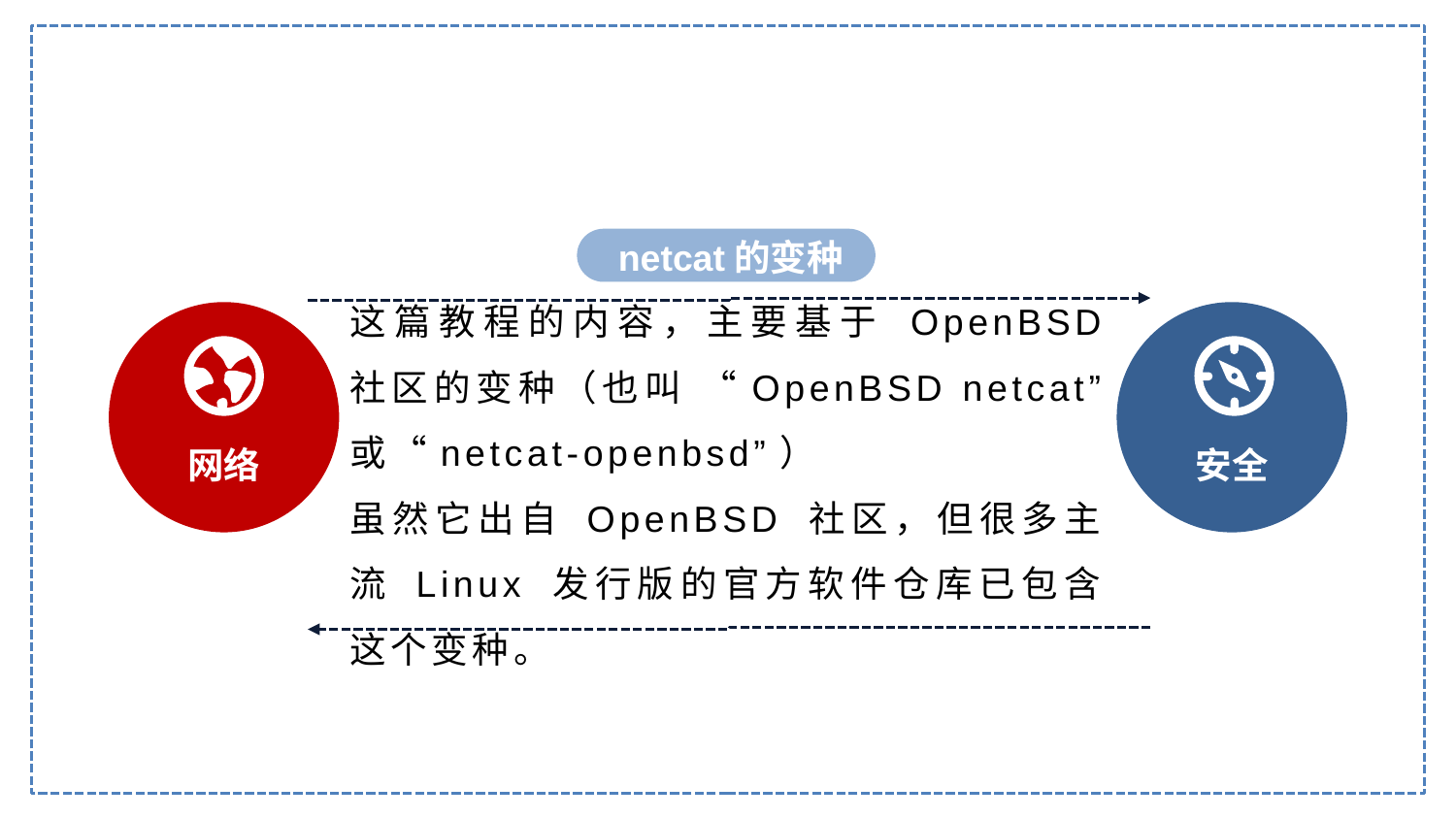

netcat的变种
这篇教程的内容，主要基于 OpenBSD 社区的变种（也叫 “OpenBSD netcat” 或“netcat-openbsd”）
虽然它出自 OpenBSD 社区，但很多主流 Linux 发行版的官方软件仓库已包含这个变种。

网络
安全